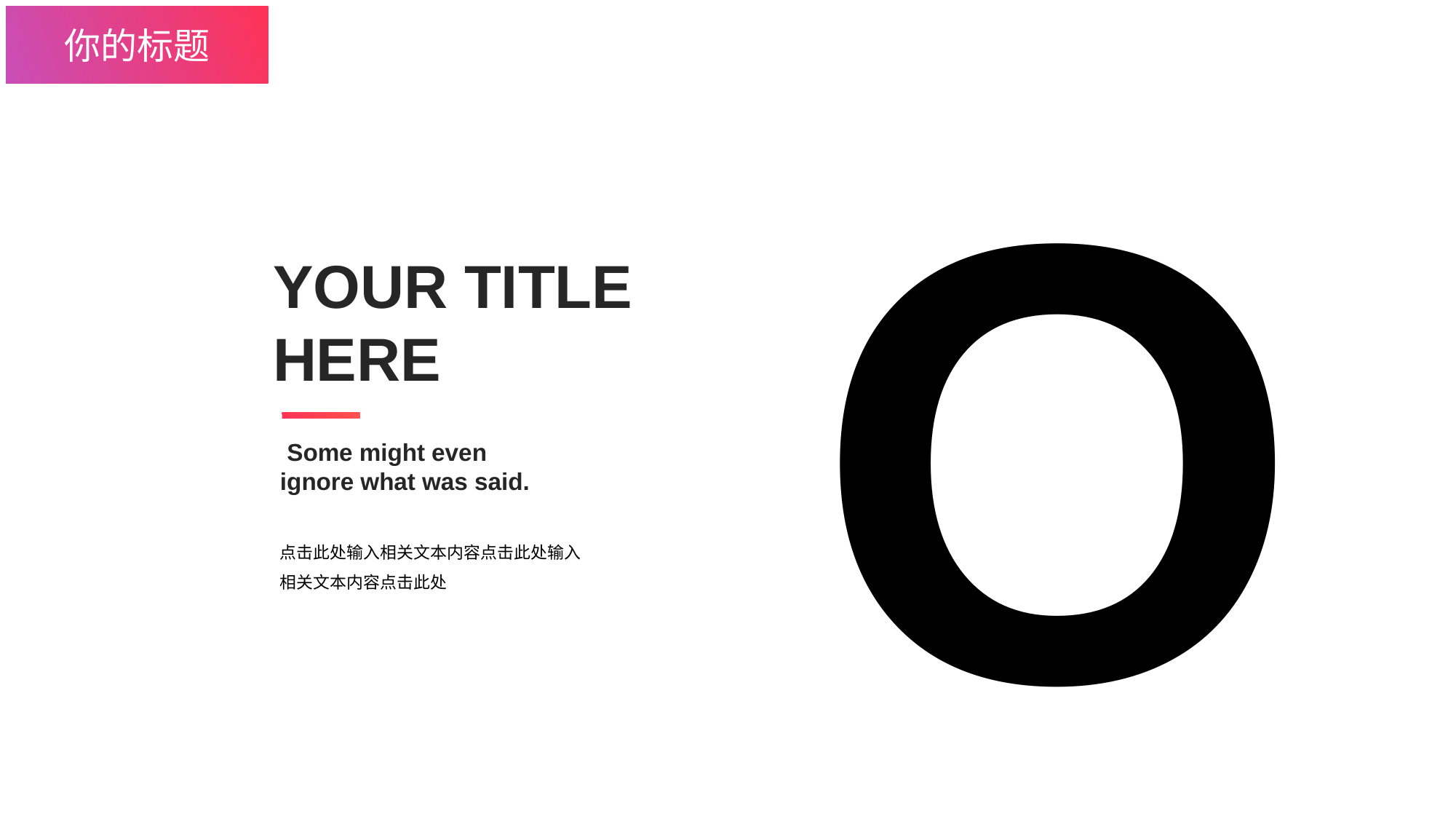

你的标题
O
YOUR TITLE
HERE

 Some might even ignore what was said.
点击此处输入相关文本内容点击此处输入相关文本内容点击此处